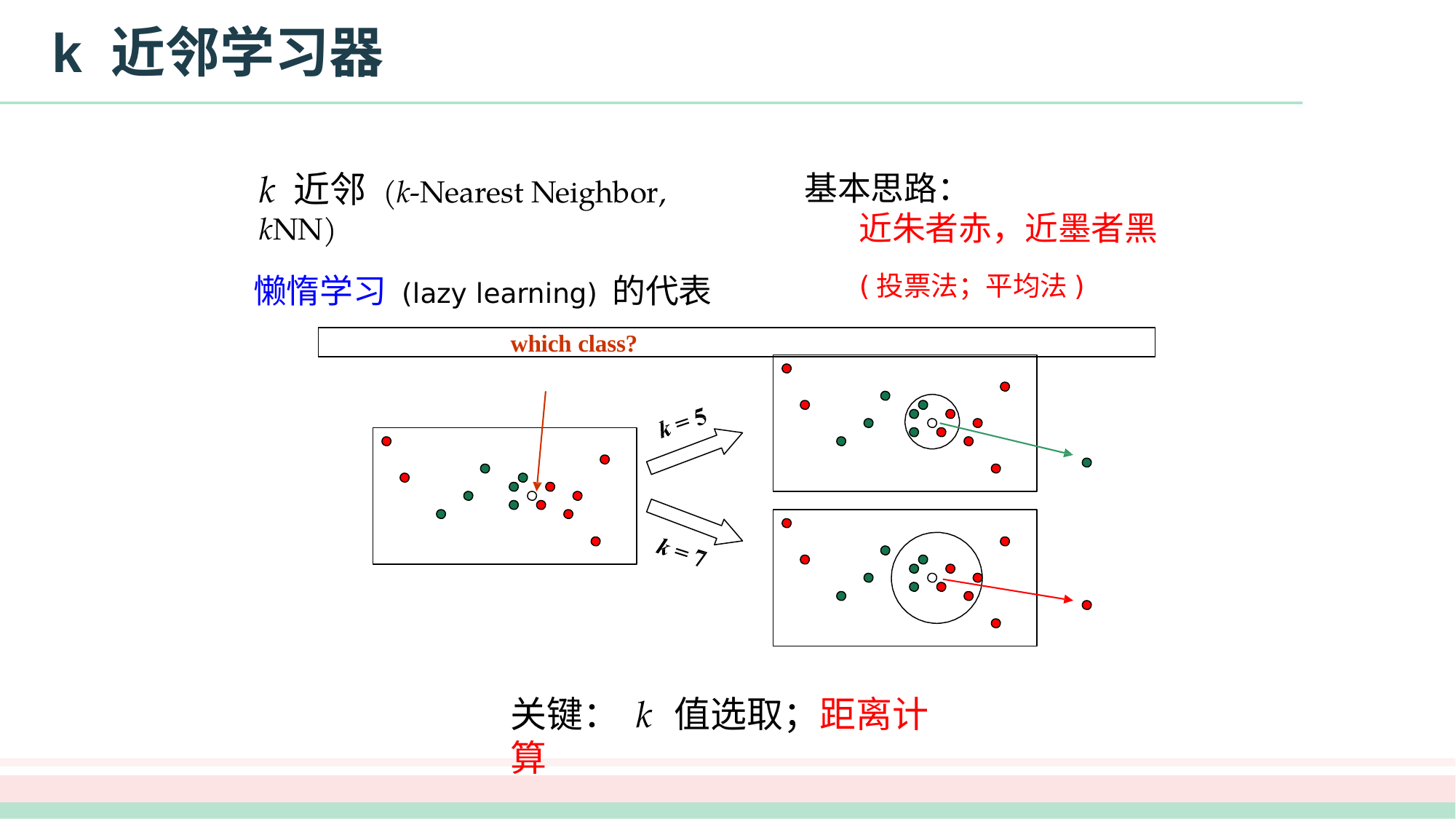

# k 近邻学习器
k 近邻 (k-Nearest Neighbor, kNN)
懒惰学习 (lazy learning) 的代表
基本思路：
近朱者赤，近墨者黑
(投票法；平均法)
which class?

关键： k 值选取；距离计算